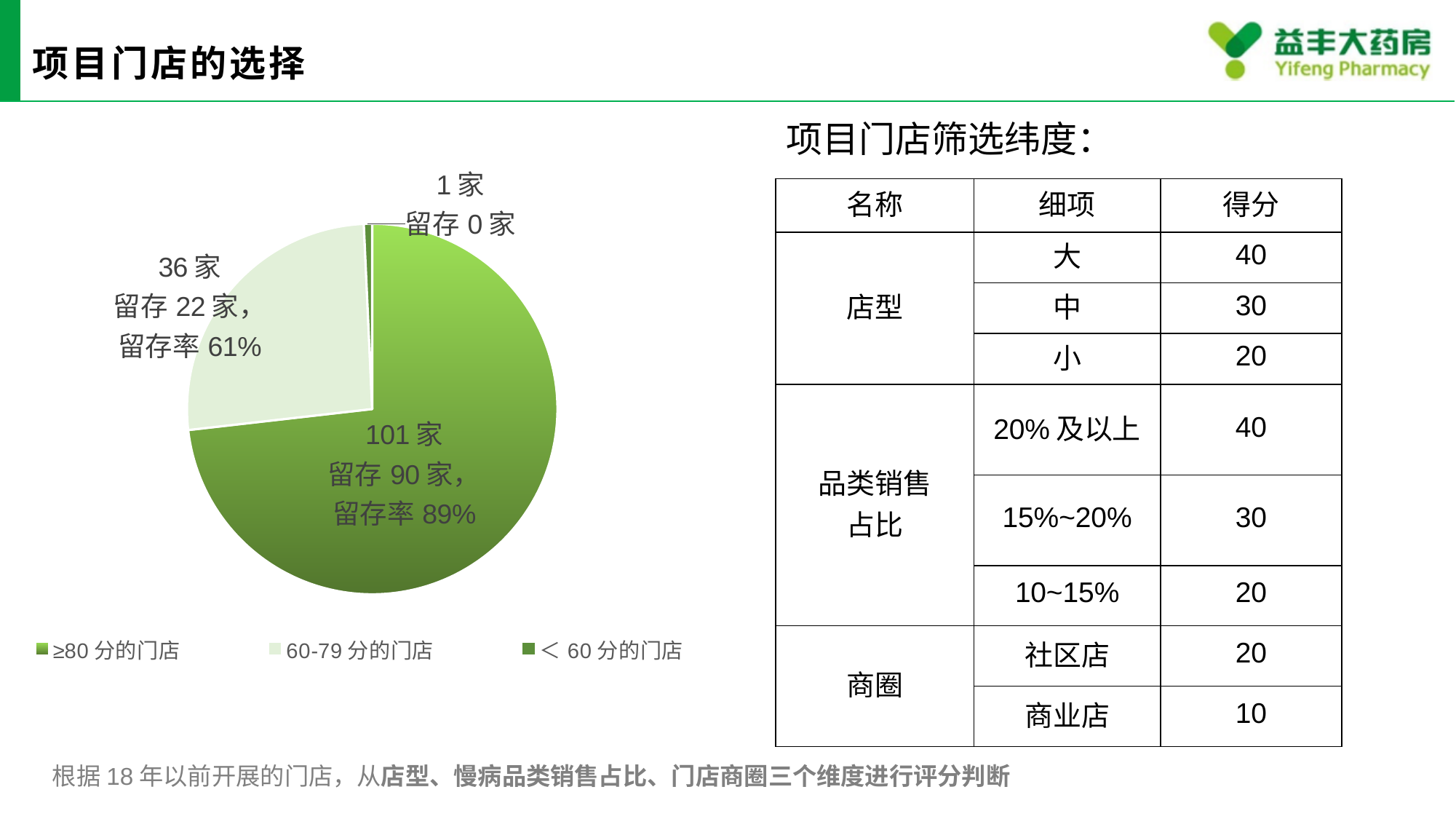

# 项目门店的选择
项目门店筛选纬度：

### Chart

| Category | 门店分数 |
|---|---|
| ≥80分的门店 | 101.0 |
| 60-79分的门店 | 36.0 |
| ＜60分的门店 | 1.0 |
| 名称 | 细项 | 得分 |
| --- | --- | --- |
| 店型 | 大 | 40 |
|  | 中 | 30 |
|  | 小 | 20 |
| 品类销售 占比 | 20%及以上 | 40 |
|  | 15%~20% | 30 |
|  | 10~15% | 20 |
| 商圈 | 社区店 | 20 |
|  | 商业店 | 10 |
根据18年以前开展的门店，从店型、慢病品类销售占比、门店商圈三个维度进行评分判断